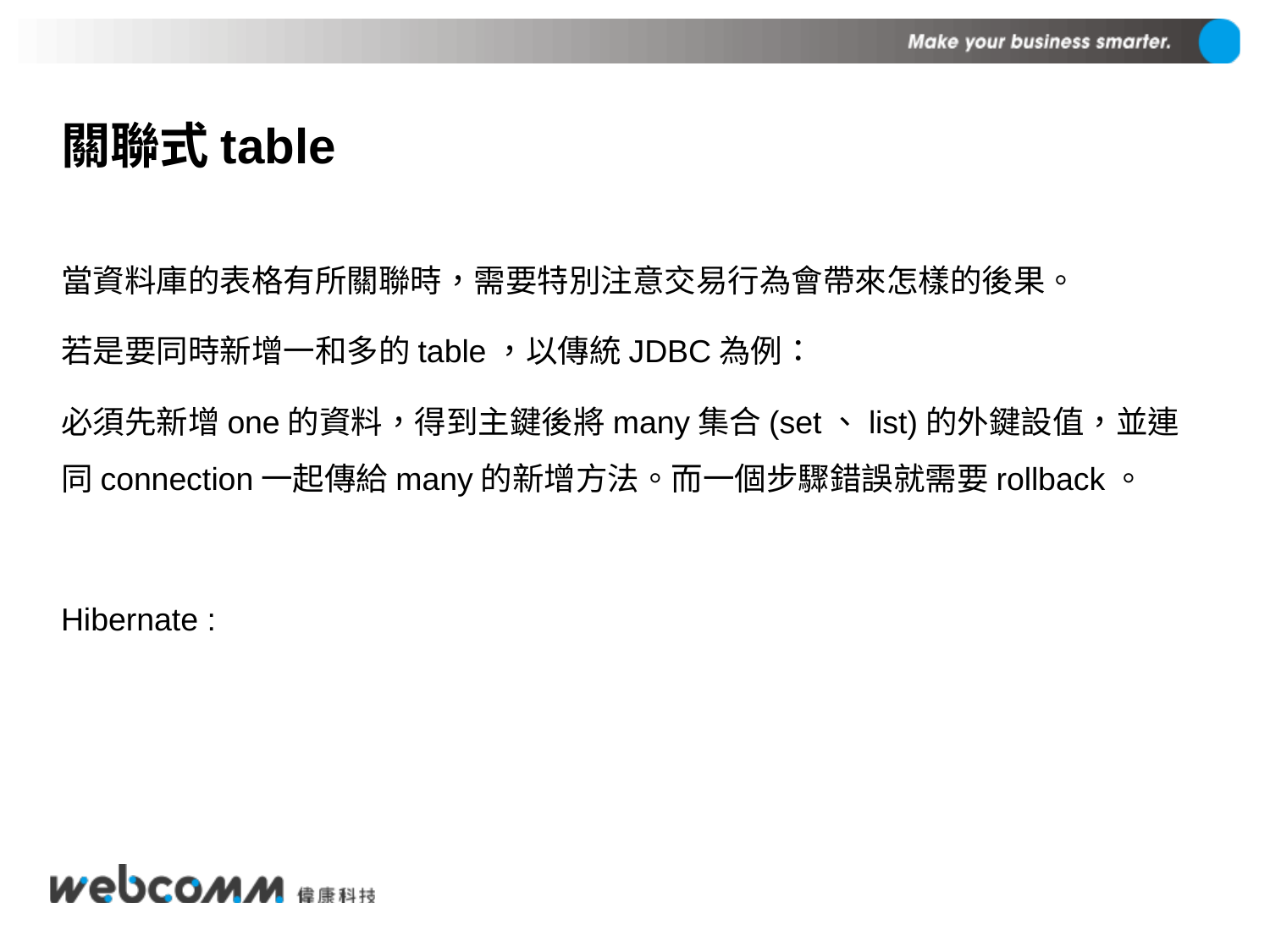

# 關聯式table
當資料庫的表格有所關聯時，需要特別注意交易行為會帶來怎樣的後果。
若是要同時新增一和多的table，以傳統JDBC為例：
必須先新增one的資料，得到主鍵後將many集合(set、list)的外鍵設值，並連同connection一起傳給many的新增方法。而一個步驟錯誤就需要rollback。

Hibernate :